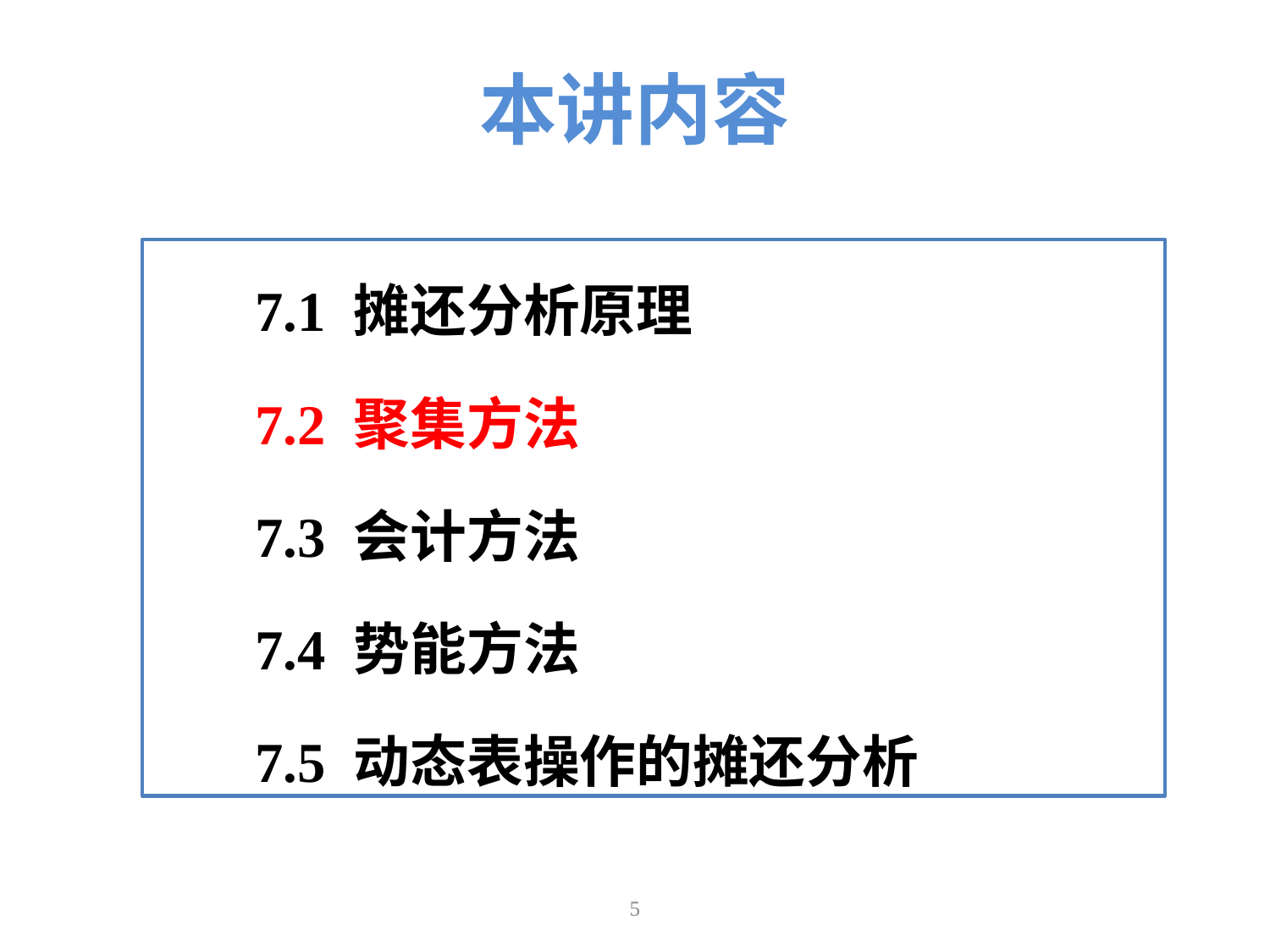

本讲内容
7.1 摊还分析原理
7.2 聚集方法
7.3 会计方法
7.4 势能方法
7.5 动态表操作的摊还分析
5